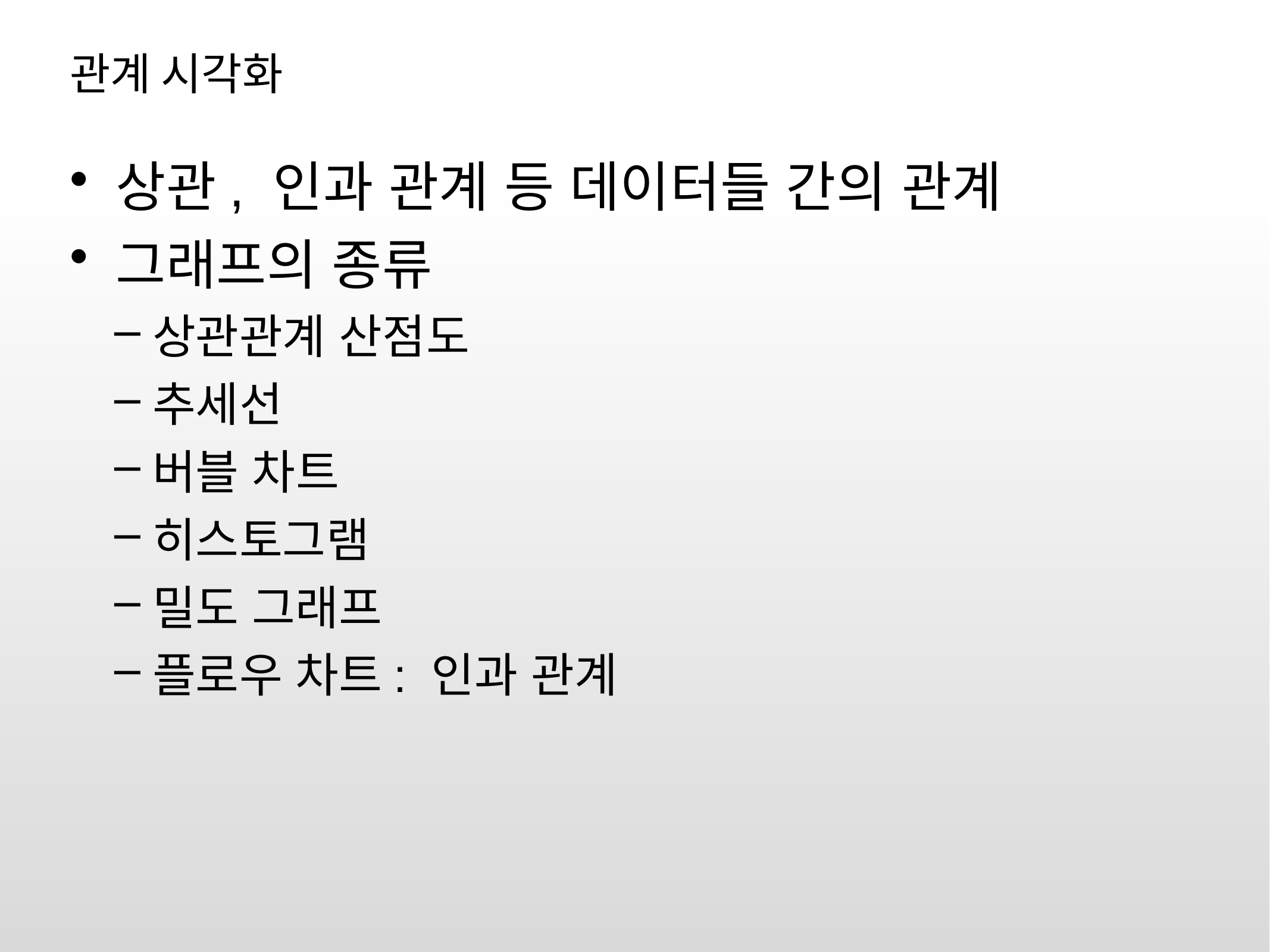

# 관계 시각화
상관, 인과 관계 등 데이터들 간의 관계
그래프의 종류
상관관계 산점도
추세선
버블 차트
히스토그램
밀도 그래프
플로우 차트: 인과 관계
119